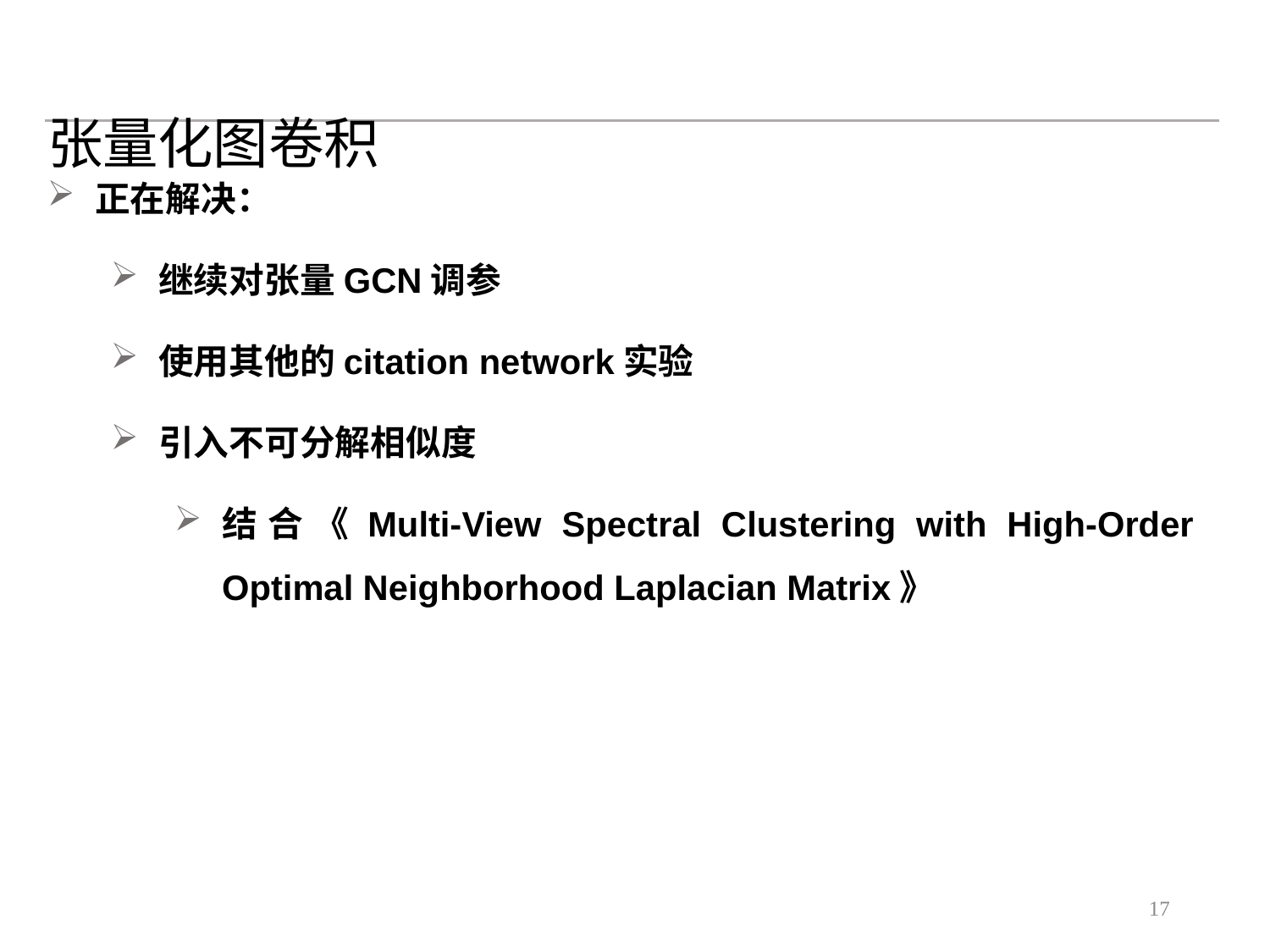

张量化图卷积

正在解决：
继续对张量GCN调参
使用其他的citation network实验
引入不可分解相似度
结合《Multi-View Spectral Clustering with High-Order Optimal Neighborhood Laplacian Matrix》

17